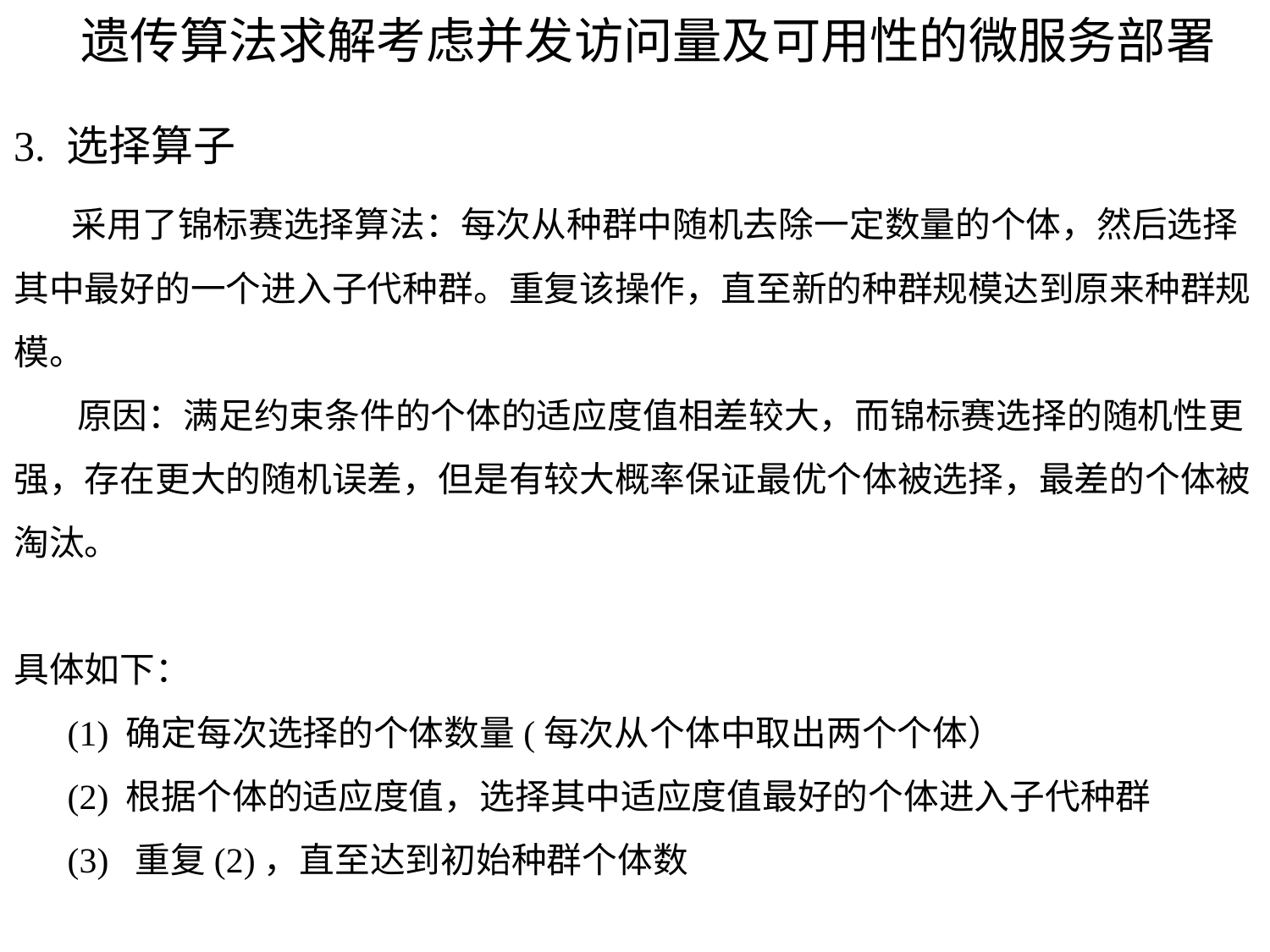

# 遗传算法求解考虑并发访问量及可用性的微服务部署
3. 选择算子
     采用了锦标赛选择算法：每次从种群中随机去除一定数量的个体，然后选择其中最好的一个进入子代种群。重复该操作，直至新的种群规模达到原来种群规模。
       原因：满足约束条件的个体的适应度值相差较大，而锦标赛选择的随机性更强，存在更大的随机误差，但是有较大概率保证最优个体被选择，最差的个体被淘汰。

具体如下：
      (1) 确定每次选择的个体数量(每次从个体中取出两个个体）
      (2) 根据个体的适应度值，选择其中适应度值最好的个体进入子代种群
      (3)  重复(2)，直至达到初始种群个体数